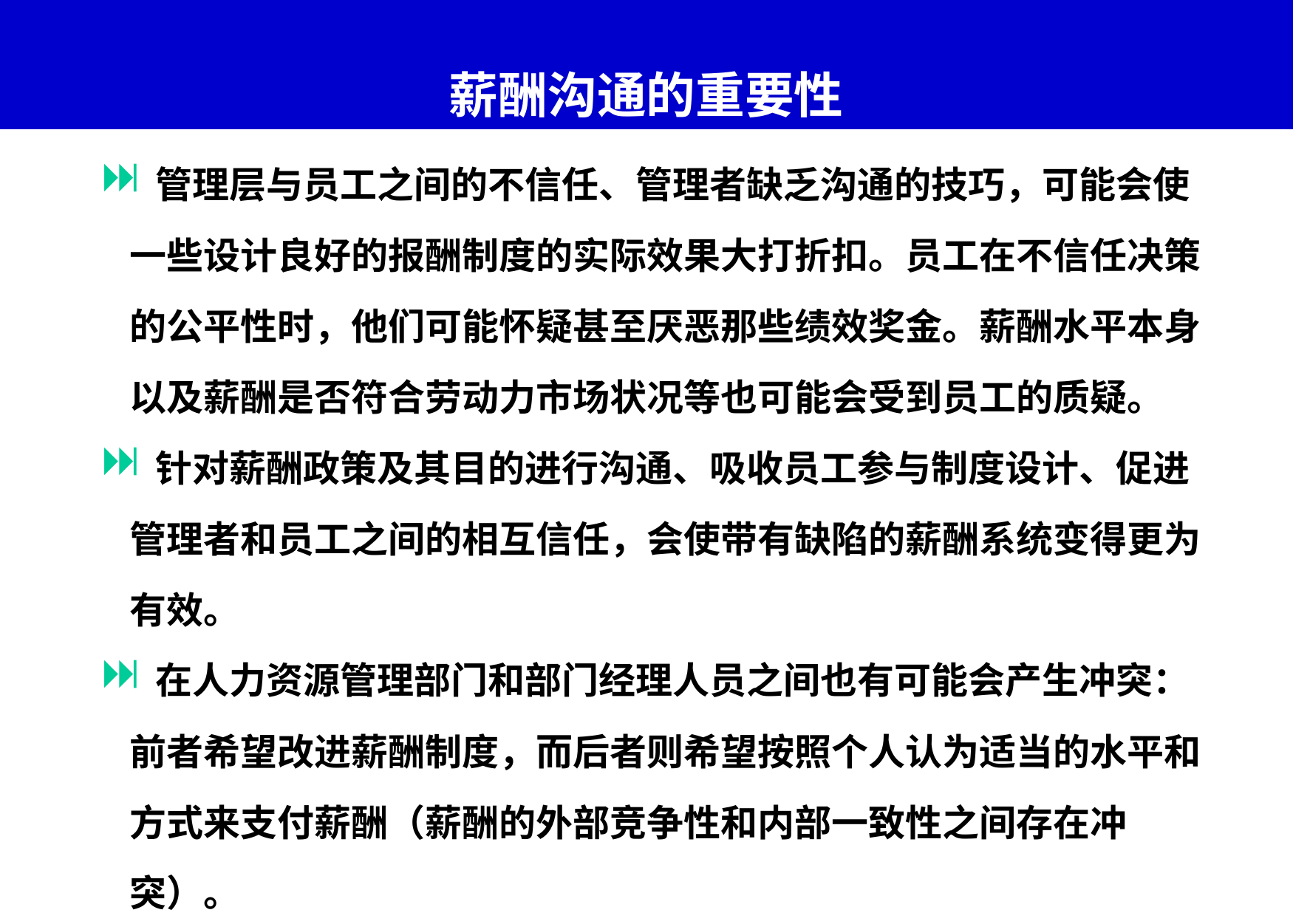

# 薪酬沟通的重要性
 管理层与员工之间的不信任、管理者缺乏沟通的技巧，可能会使一些设计良好的报酬制度的实际效果大打折扣。员工在不信任决策的公平性时，他们可能怀疑甚至厌恶那些绩效奖金。薪酬水平本身以及薪酬是否符合劳动力市场状况等也可能会受到员工的质疑。
 针对薪酬政策及其目的进行沟通、吸收员工参与制度设计、促进管理者和员工之间的相互信任，会使带有缺陷的薪酬系统变得更为有效。
 在人力资源管理部门和部门经理人员之间也有可能会产生冲突：前者希望改进薪酬制度，而后者则希望按照个人认为适当的水平和方式来支付薪酬（薪酬的外部竞争性和内部一致性之间存在冲突）。